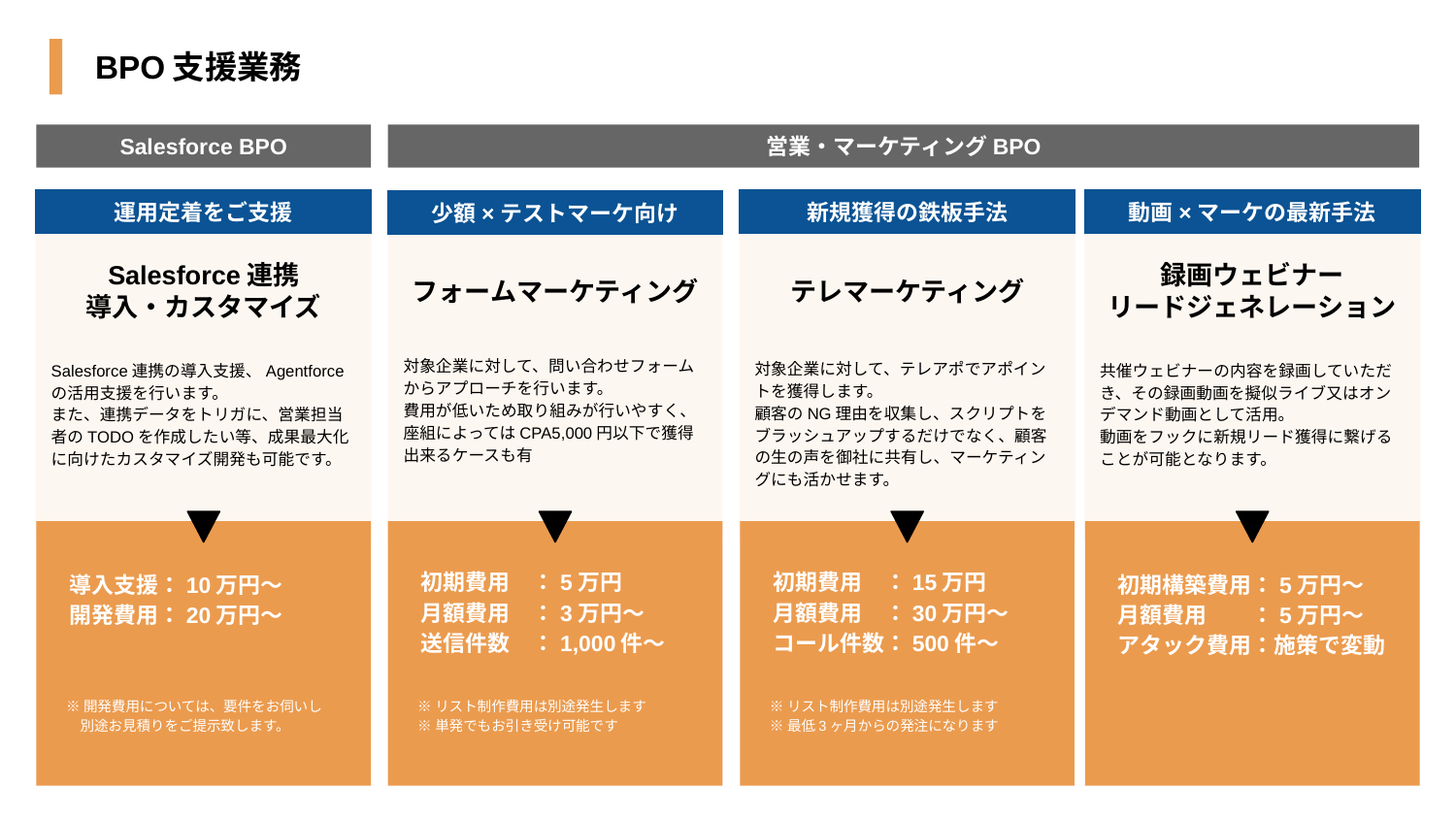

BPO支援業務

営業・マーケティングBPO
Salesforce BPO
新規獲得の鉄板手法
運用定着をご支援
動画×マーケの最新手法

少額×テストマーケ向け

Salesforce連携
導入・カスタマイズ
フォームマーケティング
テレマーケティング
録画ウェビナー
リードジェネレーション
対象企業に対して、問い合わせフォームからアプローチを行います。
費用が低いため取り組みが行いやすく、座組によってはCPA5,000円以下で獲得出来るケースも有

対象企業に対して、テレアポでアポイントを獲得します。
顧客のNG理由を収集し、スクリプトをブラッシュアップするだけでなく、顧客の生の声を御社に共有し、マーケティングにも活かせます。
Salesforce連携の導入支援、Agentforceの活用支援を行います。
また、連携データをトリガに、営業担当者のTODOを作成したい等、成果最大化に向けたカスタマイズ開発も可能です。
共催ウェビナーの内容を録画していただき、その録画動画を擬似ライブ又はオンデマンド動画として活用。
動画をフックに新規リード獲得に繋げることが可能となります。

初期費用　：5万円
月額費用　：3万円〜
送信件数　：1,000件〜
初期費用　：15万円
月額費用　：30万円〜
コール件数：500件〜
導入支援：10万円〜
開発費用：20万円～
初期構築費用：5万円〜
月額費用　　：5万円〜
アタック費用：施策で変動
※開発費用については、要件をお伺いし
　別途お見積りをご提示致します。
※リスト制作費用は別途発生します
※単発でもお引き受け可能です
※リスト制作費用は別途発生します
※最低3ヶ月からの発注になります